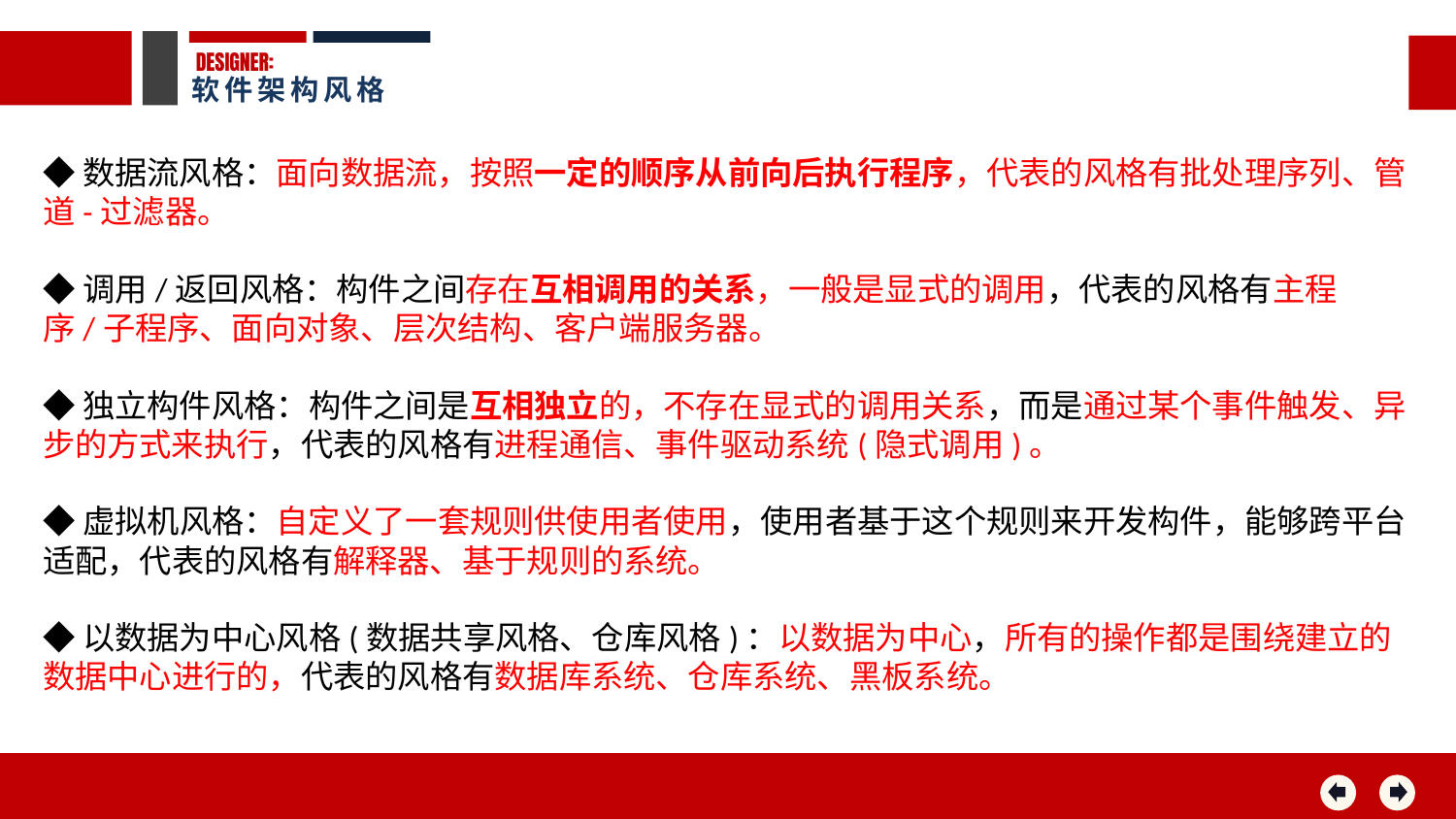

DESIGNER:
软件架构风格
◆数据流风格：面向数据流，按照一定的顺序从前向后执行程序，代表的风格有批处理序列、管道-过滤器。

◆调用/返回风格：构件之间存在互相调用的关系，一般是显式的调用，代表的风格有主程序/子程序、面向对象、层次结构、客户端服务器。

◆独立构件风格：构件之间是互相独立的，不存在显式的调用关系，而是通过某个事件触发、异步的方式来执行，代表的风格有进程通信、事件驱动系统(隐式调用)。

◆虚拟机风格：自定义了一套规则供使用者使用，使用者基于这个规则来开发构件，能够跨平台适配，代表的风格有解释器、基于规则的系统。

◆以数据为中心风格(数据共享风格、仓库风格)：以数据为中心，所有的操作都是围绕建立的数据中心进行的，代表的风格有数据库系统、仓库系统、黑板系统。